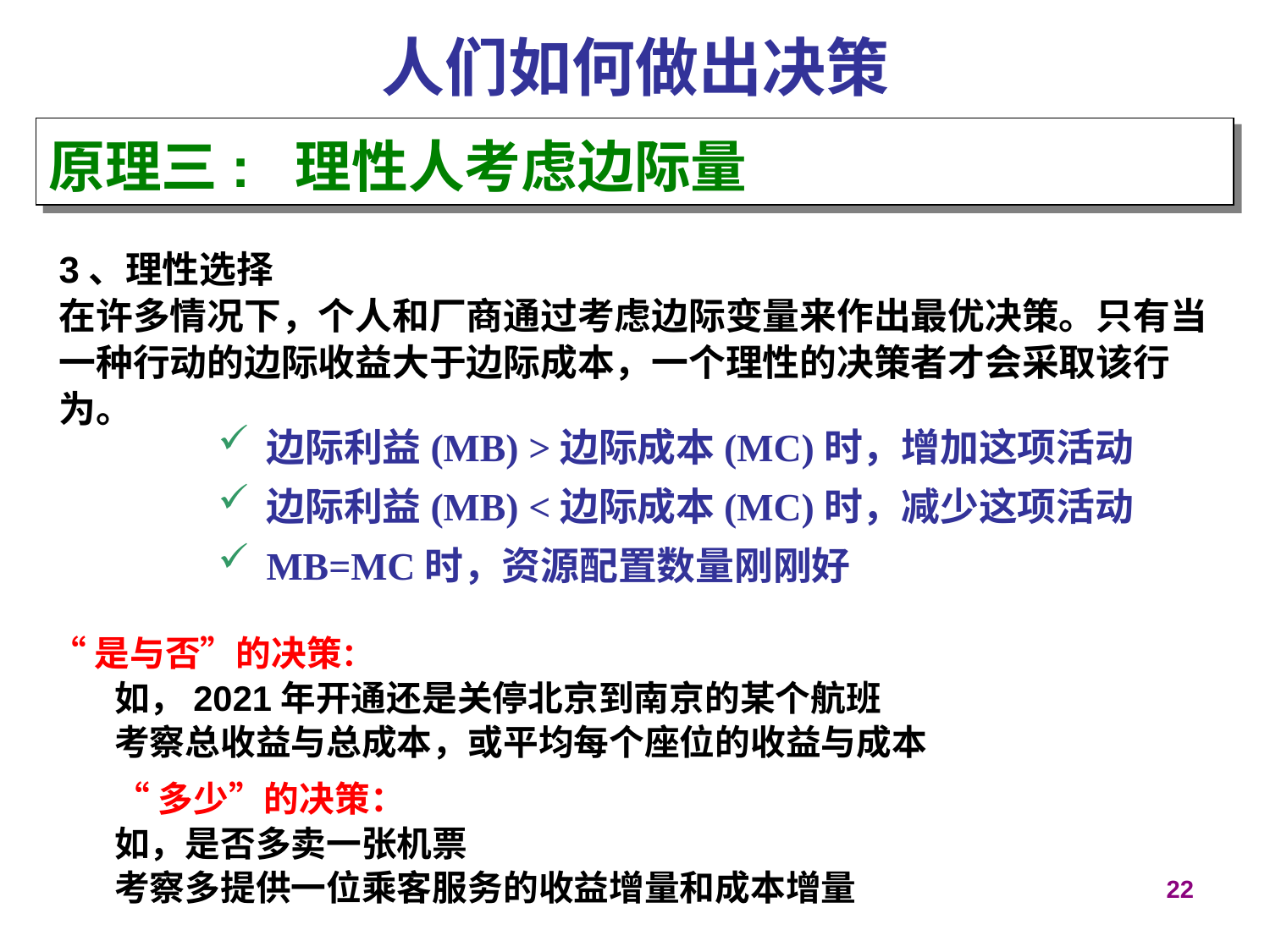

人们如何做出决策
原理三:  理性人考虑边际量
3、理性选择
在许多情况下，个人和厂商通过考虑边际变量来作出最优决策。只有当一种行动的边际收益大于边际成本，一个理性的决策者才会采取该行为。

边际利益(MB) >边际成本(MC)时，增加这项活动
边际利益(MB) <边际成本(MC)时，减少这项活动
MB=MC时，资源配置数量刚刚好
“是与否”的决策：
如，2021年开通还是关停北京到南京的某个航班
考察总收益与总成本，或平均每个座位的收益与成本
“多少”的决策：
如，是否多卖一张机票
考察多提供一位乘客服务的收益增量和成本增量
22